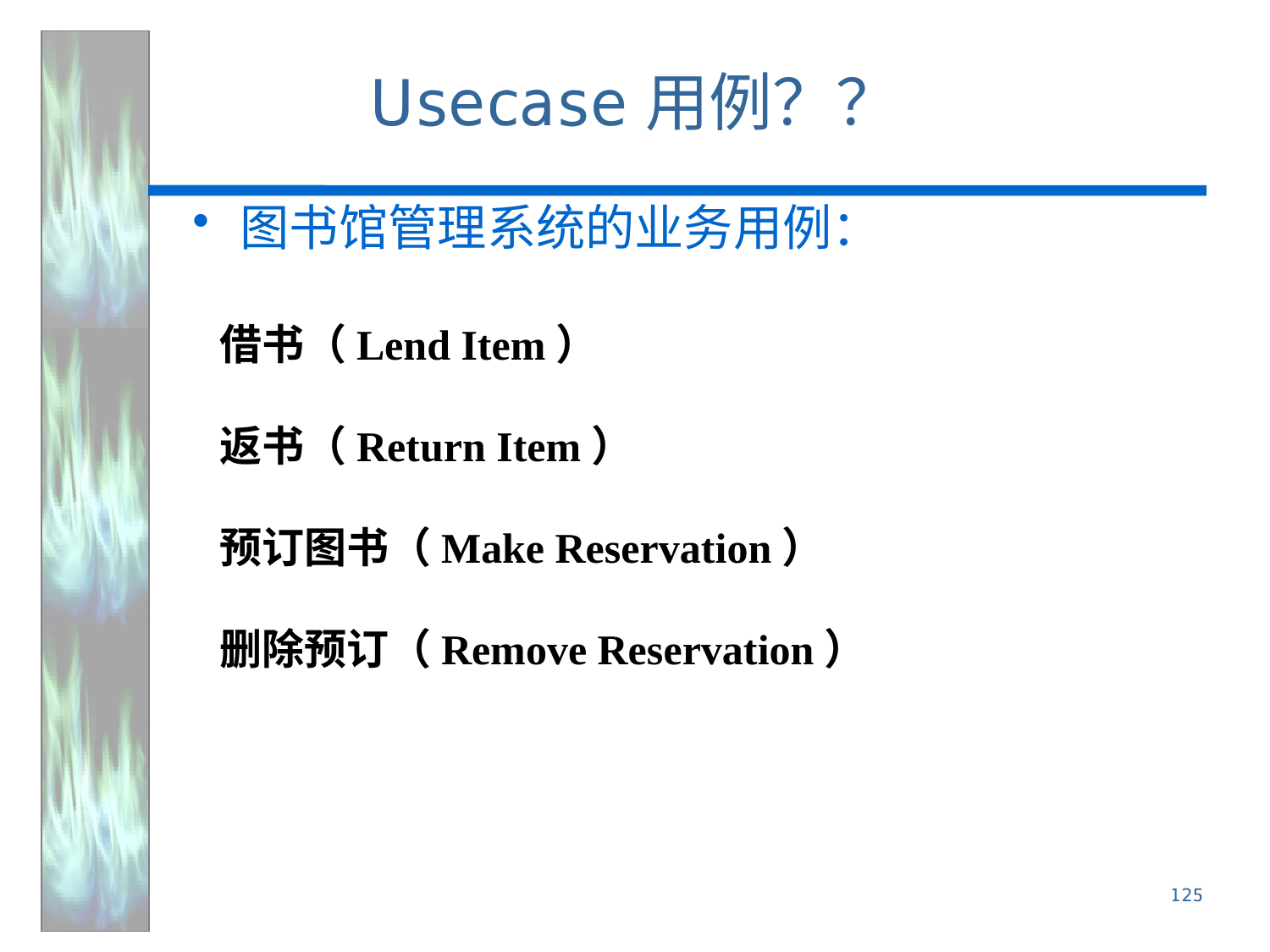

# Usecase用例？？
图书馆管理系统的业务用例：
借书（Lend Item）

返书（Return Item）

预订图书（Make Reservation）

删除预订（Remove Reservation）

125